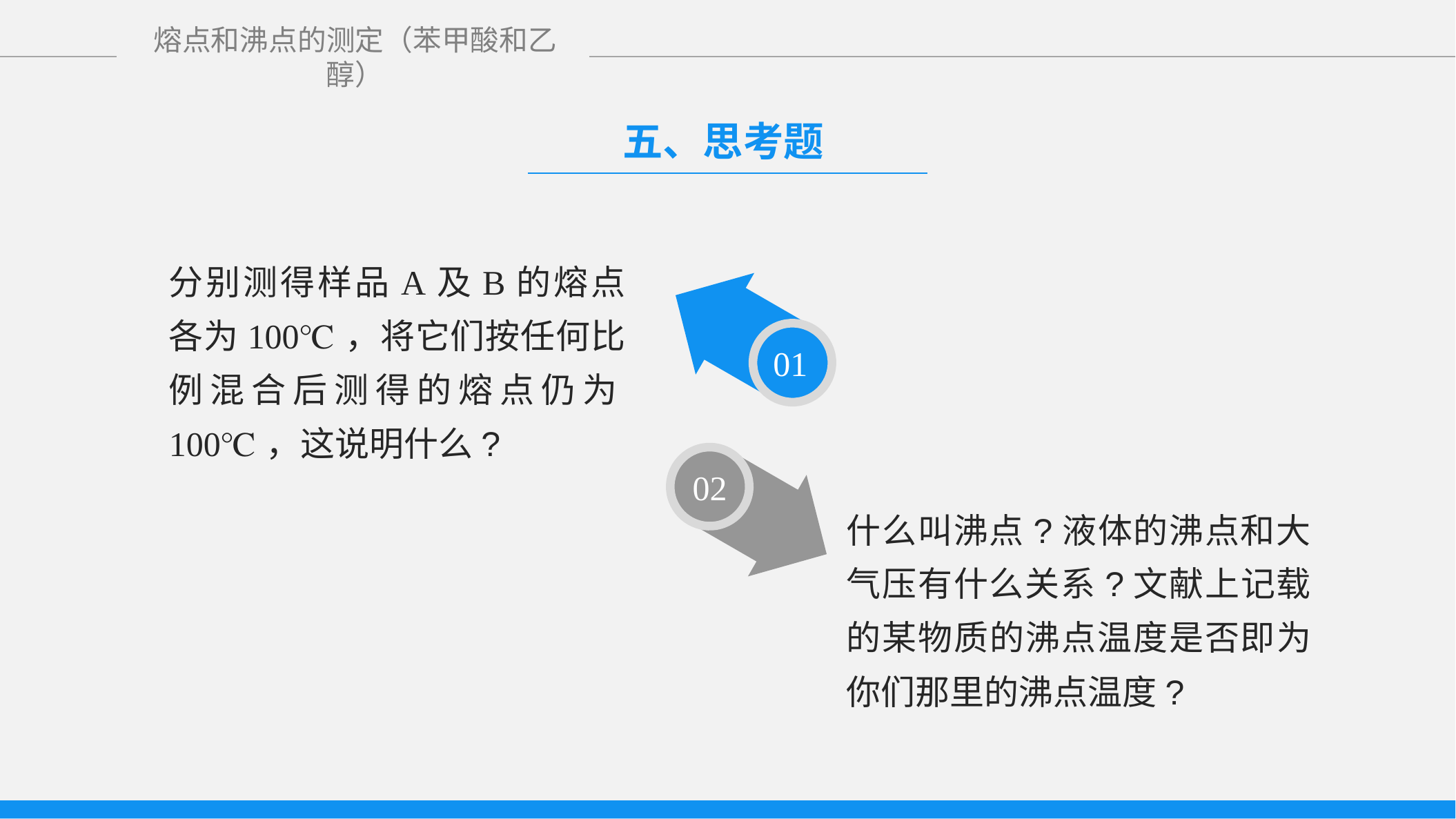

五、思考题
分别测得样品A及B的熔点各为100℃，将它们按任何比例混合后测得的熔点仍为100℃，这说明什么?

01

02
什么叫沸点?液体的沸点和大气压有什么关系?文献上记载的某物质的沸点温度是否即为你们那里的沸点温度?